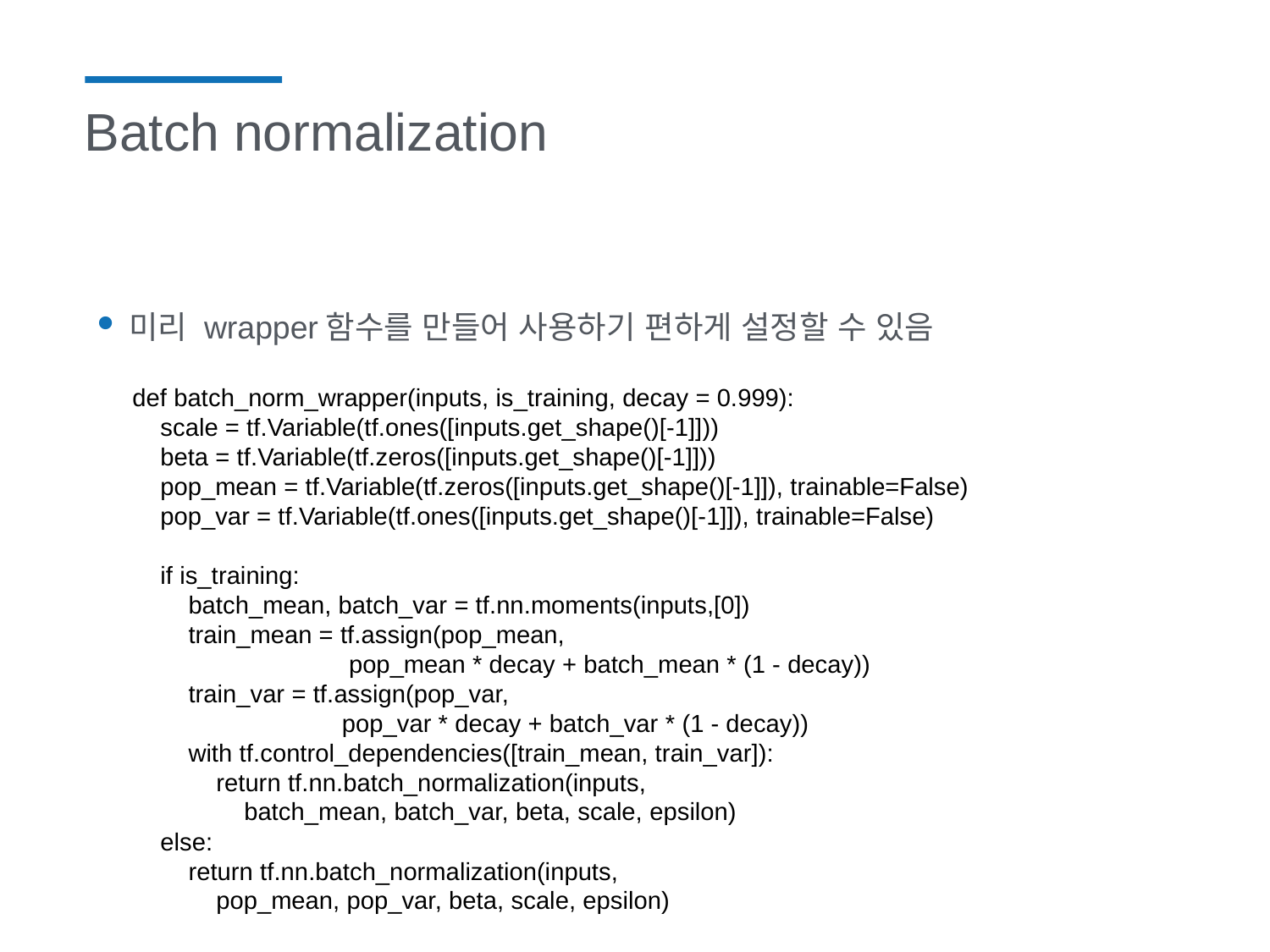

# Batch normalization
미리 wrapper함수를 만들어 사용하기 편하게 설정할 수 있음
def batch_norm_wrapper(inputs, is_training, decay = 0.999):
    scale = tf.Variable(tf.ones([inputs.get_shape()[-1]]))
    beta = tf.Variable(tf.zeros([inputs.get_shape()[-1]]))
    pop_mean = tf.Variable(tf.zeros([inputs.get_shape()[-1]]), trainable=False)
    pop_var = tf.Variable(tf.ones([inputs.get_shape()[-1]]), trainable=False)

    if is_training:
        batch_mean, batch_var = tf.nn.moments(inputs,[0])
        train_mean = tf.assign(pop_mean,
                               pop_mean * decay + batch_mean * (1 - decay))
        train_var = tf.assign(pop_var,
                              pop_var * decay + batch_var * (1 - decay))
        with tf.control_dependencies([train_mean, train_var]):
            return tf.nn.batch_normalization(inputs,
                batch_mean, batch_var, beta, scale, epsilon)
    else:
        return tf.nn.batch_normalization(inputs,
            pop_mean, pop_var, beta, scale, epsilon)